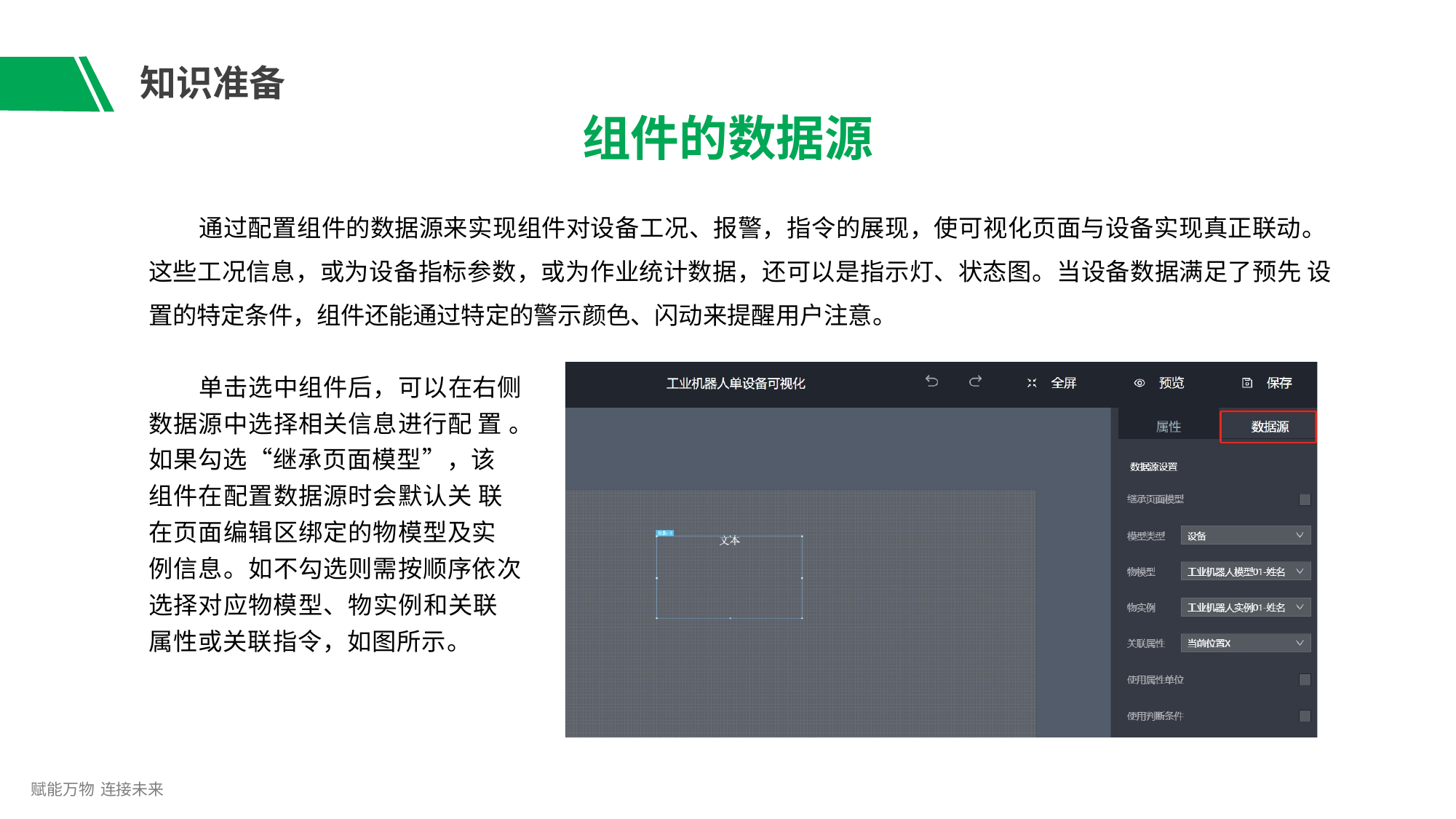

# 知识准备
组件的数据源
通过配置组件的数据源来实现组件对设备工况、报警，指令的展现，使可视化页面与设备实现真正联动。 这些工况信息，或为设备指标参数，或为作业统计数据，还可以是指示灯、状态图。当设备数据满足了预先 设置的特定条件，组件还能通过特定的警示颜色、闪动来提醒用户注意。

单击选中组件后，可以在右侧 数据源中选择相关信息进行配 置 。如果勾选“继承页面模型”，该 组件在配置数据源时会默认关 联 在页面编辑区绑定的物模型及实 例信息。如不勾选则需按顺序依次 选择对应物模型、物实例和关联 属性或关联指令，如图所示。

赋能万物 连接未来